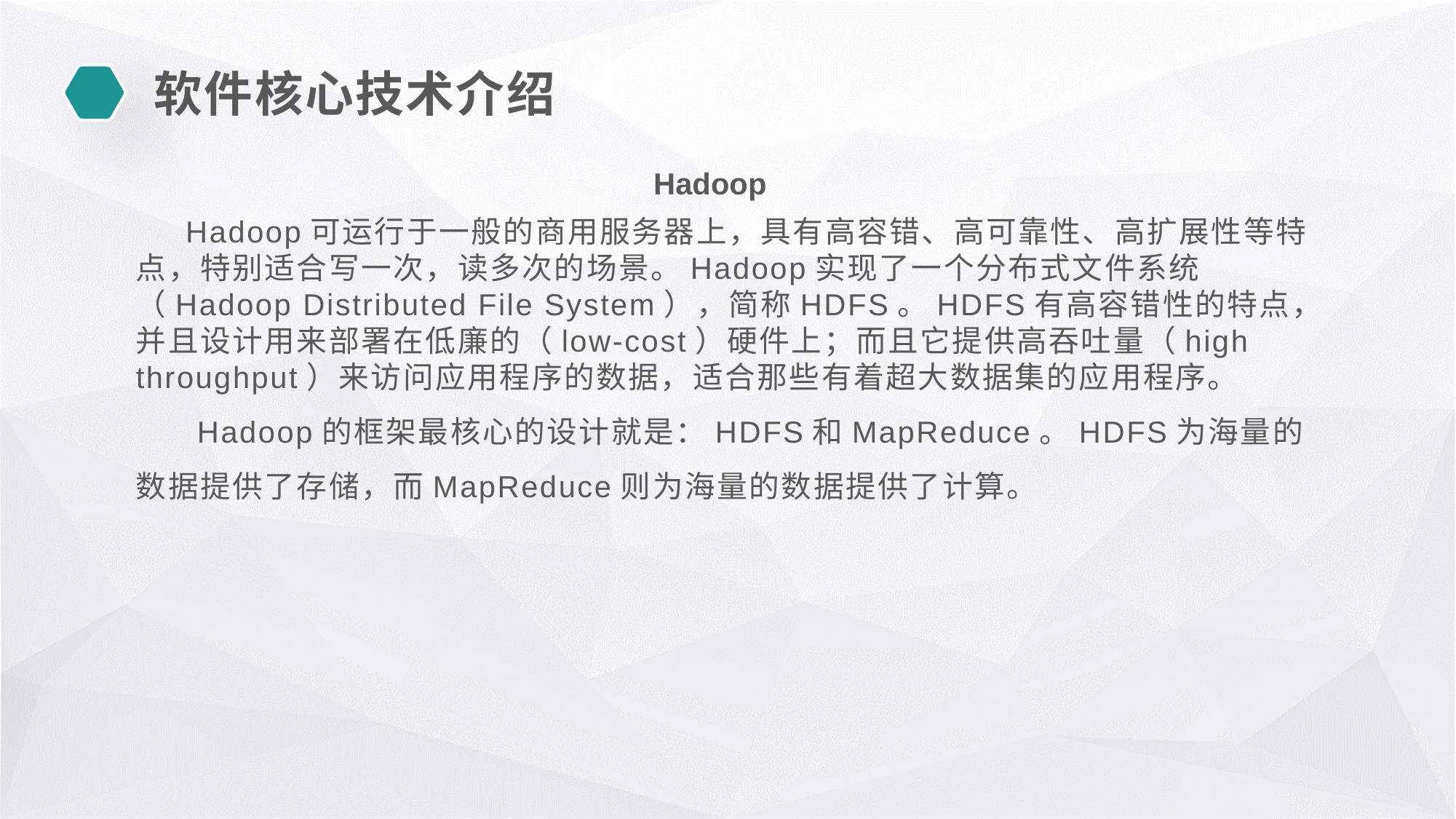

软件核心技术介绍

          Hadoop
      Hadoop可运行于一般的商用服务器上，具有高容错、高可靠性、高扩展性等特点，特别适合写一次，读多次的场景。Hadoop实现了一个分布式文件系统（Hadoop Distributed File System），简称HDFS。HDFS有高容错性的特点，并且设计用来部署在低廉的（low-cost）硬件上；而且它提供高吞吐量（high throughput）来访问应用程序的数据，适合那些有着超大数据集的应用程序。
      Hadoop的框架最核心的设计就是：HDFS和MapReduce。HDFS为海量的数据提供了存储，而MapReduce则为海量的数据提供了计算。